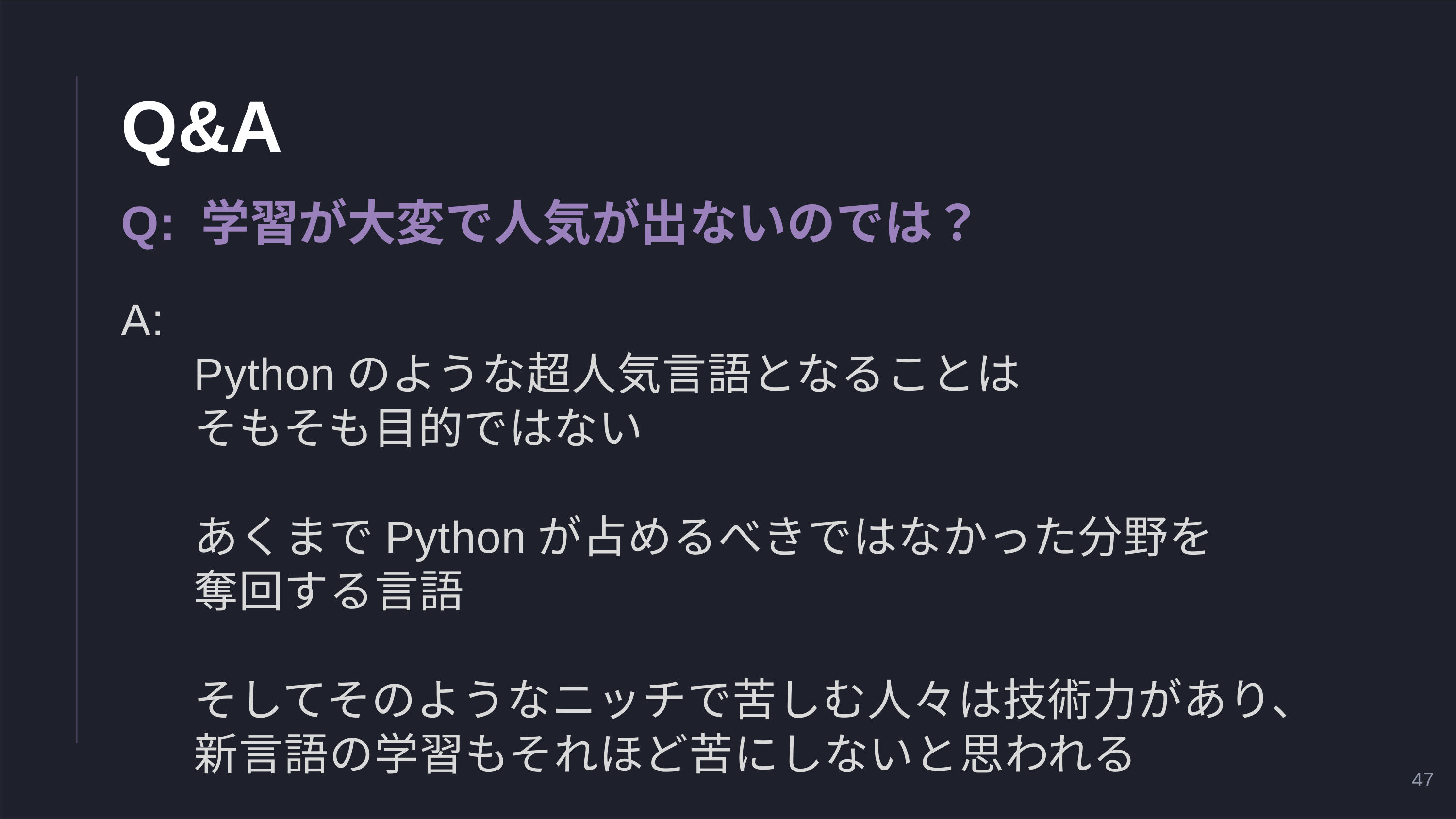

# Q&A
Q: 学習が大変で人気が出ないのでは？

A:
	Pythonのような超人気言語となることは
	そもそも目的ではない

	あくまでPythonが占めるべきではなかった分野を
	奪回する言語

	そしてそのようなニッチで苦しむ人々は技術力があり、
	新言語の学習もそれほど苦にしないと思われる
47